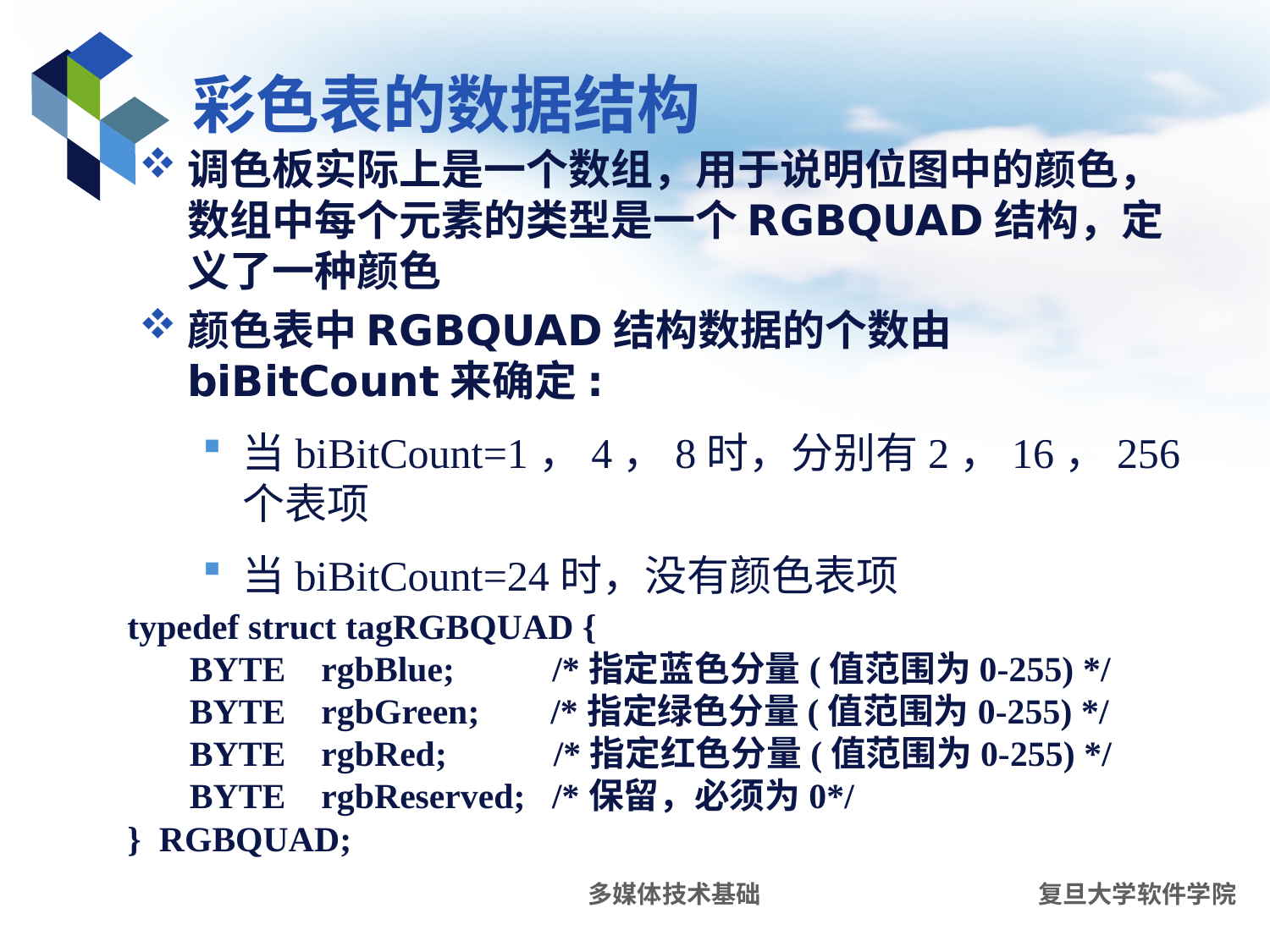

# 彩色表的数据结构
调色板实际上是一个数组，用于说明位图中的颜色，数组中每个元素的类型是一个RGBQUAD结构，定义了一种颜色
颜色表中RGBQUAD结构数据的个数由biBitCount来确定:
当biBitCount=1，4，8时，分别有2，16，256个表项
当biBitCount=24时，没有颜色表项
typedef struct tagRGBQUAD {
       BYTE    rgbBlue;           /*指定蓝色分量(值范围为0-255) */
       BYTE    rgbGreen;        /*指定绿色分量(值范围为0-255) */
       BYTE    rgbRed;            /*指定红色分量(值范围为0-255) */
       BYTE    rgbReserved;   /*保留，必须为0*/
}  RGBQUAD;
多媒体技术基础